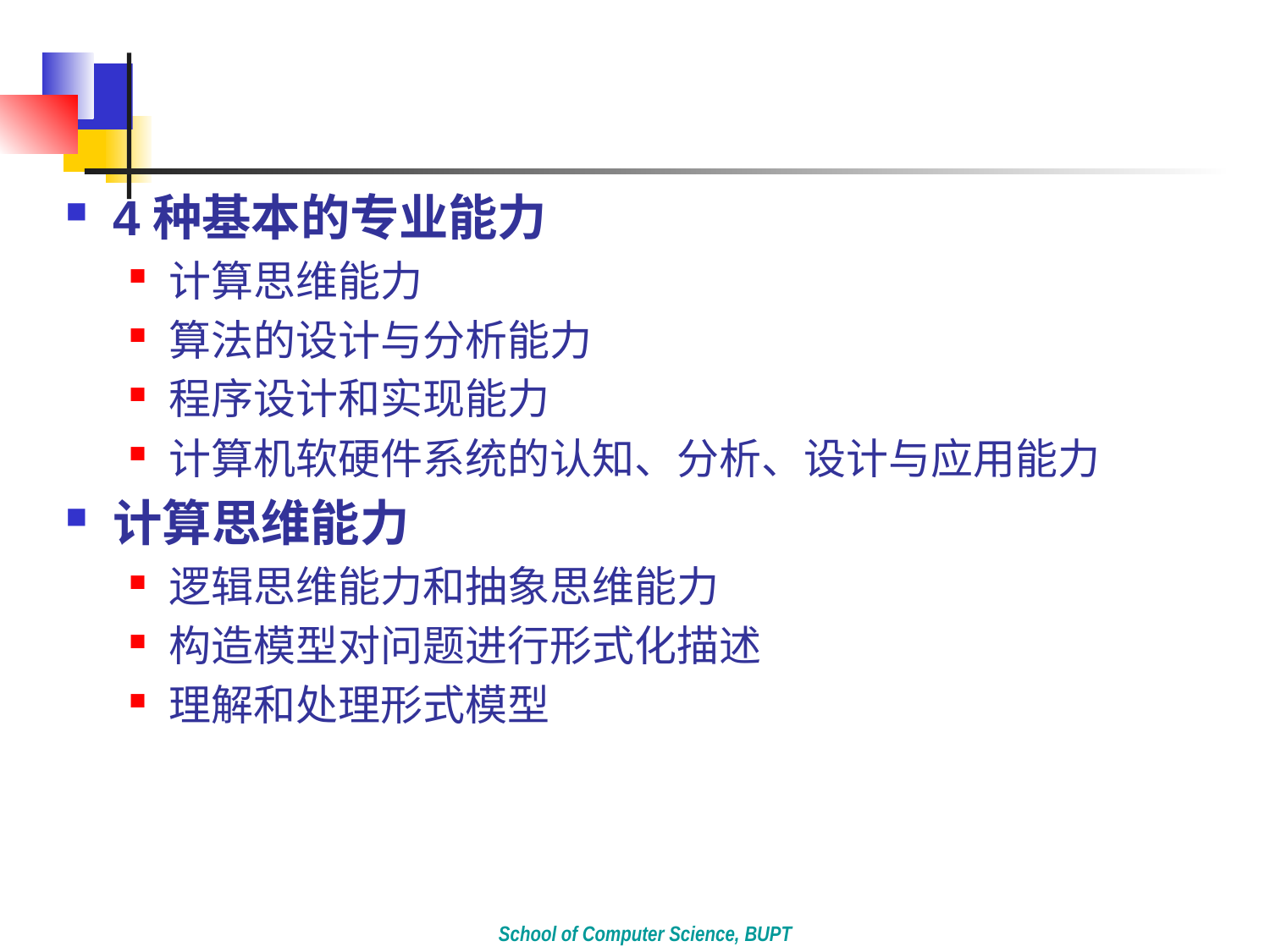

#
4种基本的专业能力
计算思维能力
算法的设计与分析能力
程序设计和实现能力
计算机软硬件系统的认知、分析、设计与应用能力
计算思维能力
逻辑思维能力和抽象思维能力
构造模型对问题进行形式化描述
理解和处理形式模型

School of Computer Science, BUPT
13